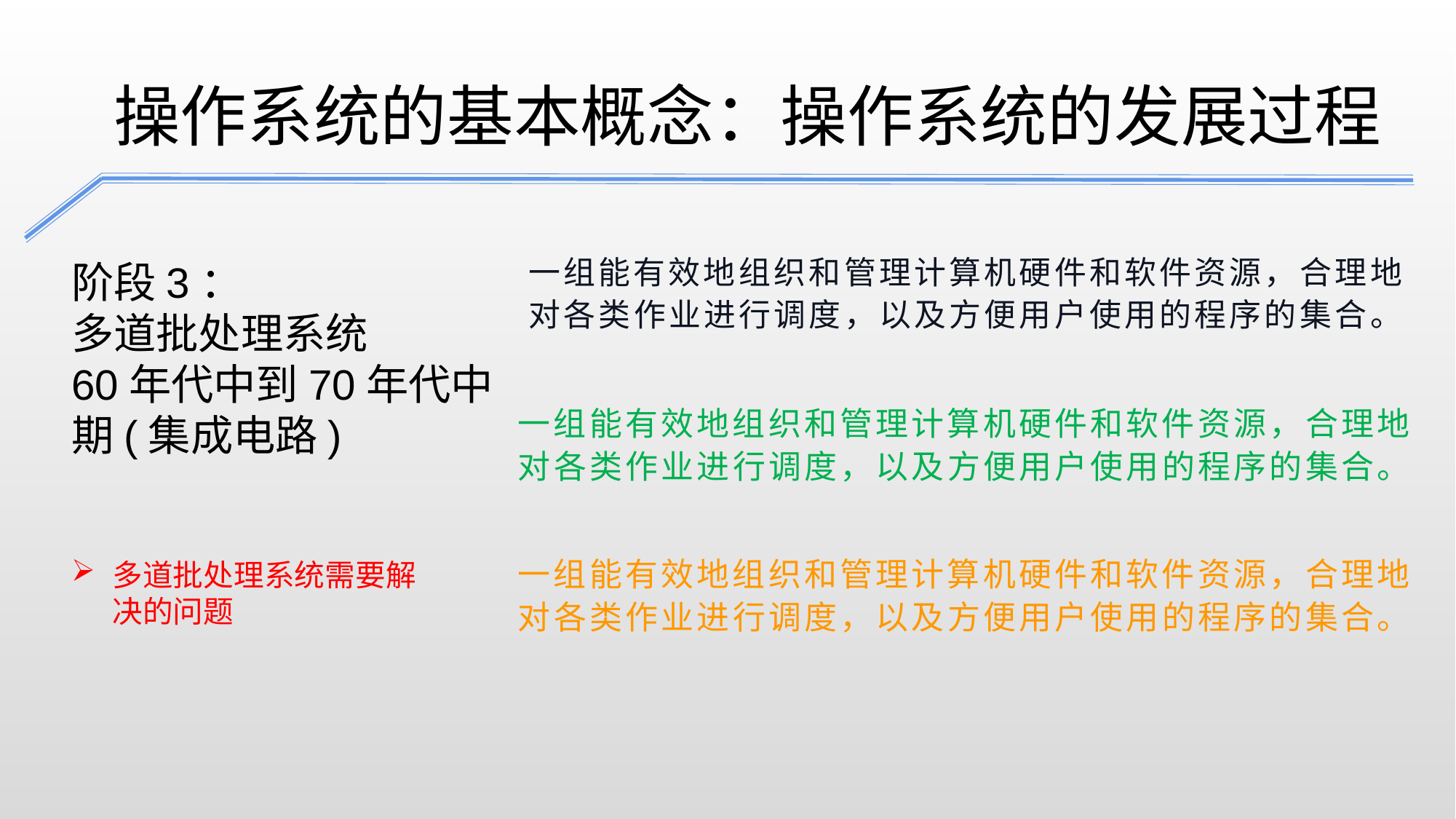

操作系统的基本概念：操作系统的发展过程
一组能有效地组织和管理计算机硬件和软件资源，合理地对各类作业进行调度，以及方便用户使用的程序的集合。
阶段3：
多道批处理系统
60年代中到70年代中期(集成电路)
一组能有效地组织和管理计算机硬件和软件资源，合理地对各类作业进行调度，以及方便用户使用的程序的集合。
一组能有效地组织和管理计算机硬件和软件资源，合理地对各类作业进行调度，以及方便用户使用的程序的集合。
多道批处理系统需要解决的问题